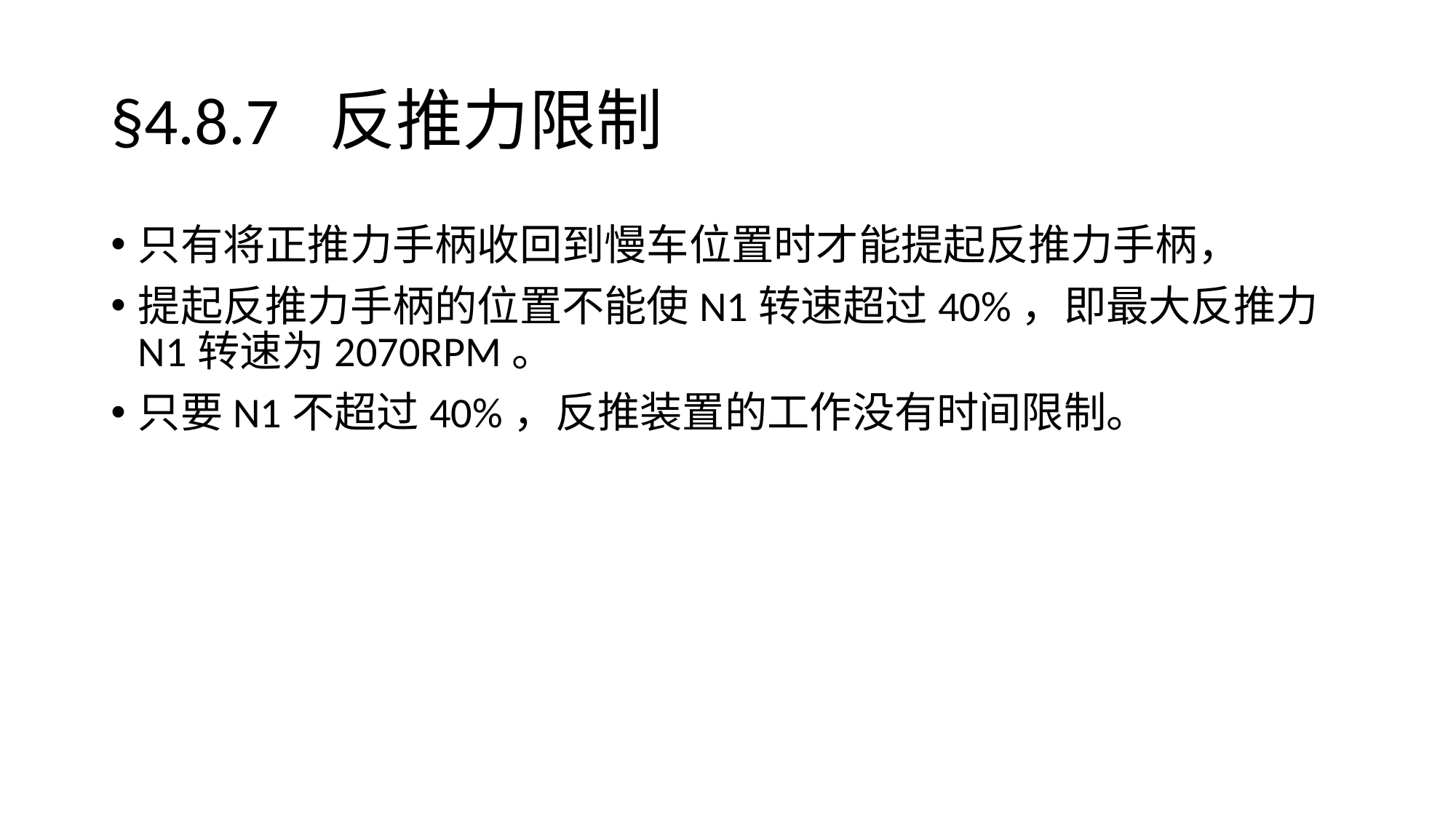

# §4.8.7	反推力限制
只有将正推力手柄收回到慢车位置时才能提起反推力手柄，
提起反推力手柄的位置不能使N1转速超过40%，即最大反推力N1转速为2070RPM。
只要N1不超过40%，反推装置的工作没有时间限制。